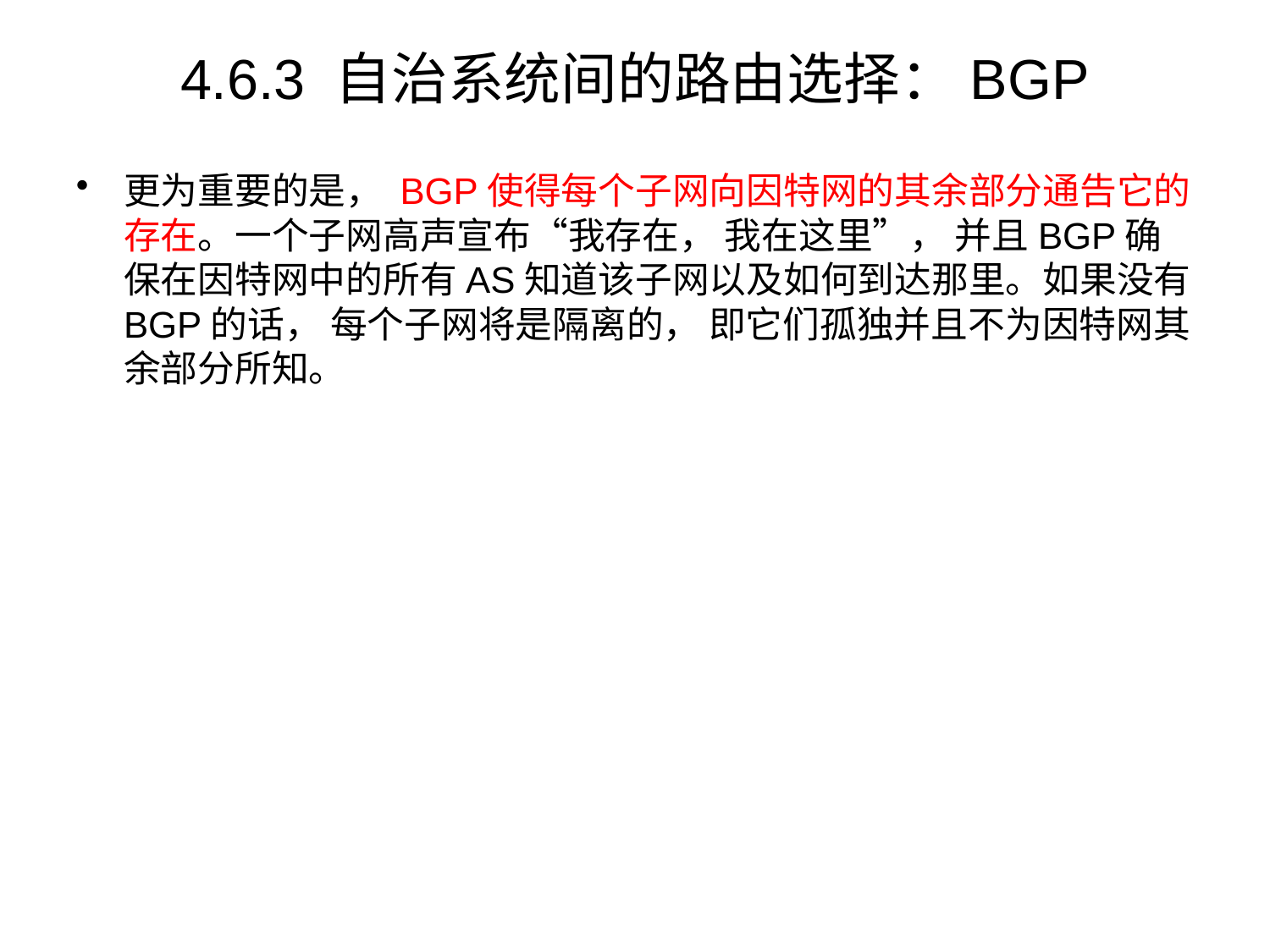

# 4.6.3 自治系统间的路由选择：BGP
更为重要的是， BGP使得每个子网向因特网的其余部分通告它的存在。一个子网高声宣布“我存在， 我在这里”， 并且BGP确保在因特网中的所有AS知道该子网以及如何到达那里。如果没有BGP的话， 每个子网将是隔离的， 即它们孤独并且不为因特网其余部分所知。